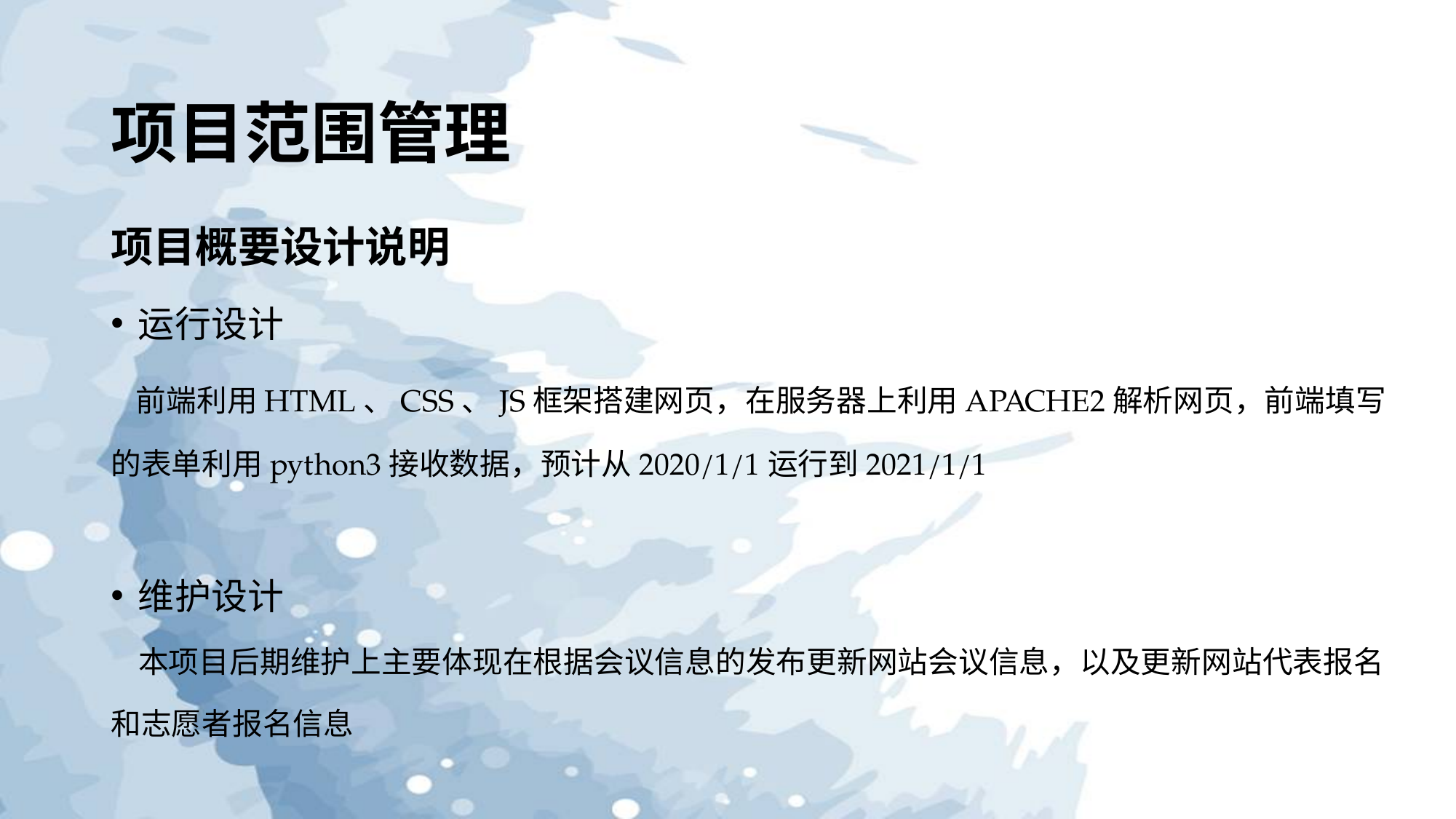

项目范围管理
项目概要设计说明
运行设计
  前端利用HTML、CSS、JS框架搭建网页，在服务器上利用APACHE2解析网页，前端填写的表单利用python3接收数据，预计从2020/1/1运行到2021/1/1

维护设计
   本项目后期维护上主要体现在根据会议信息的发布更新网站会议信息，以及更新网站代表报名和志愿者报名信息